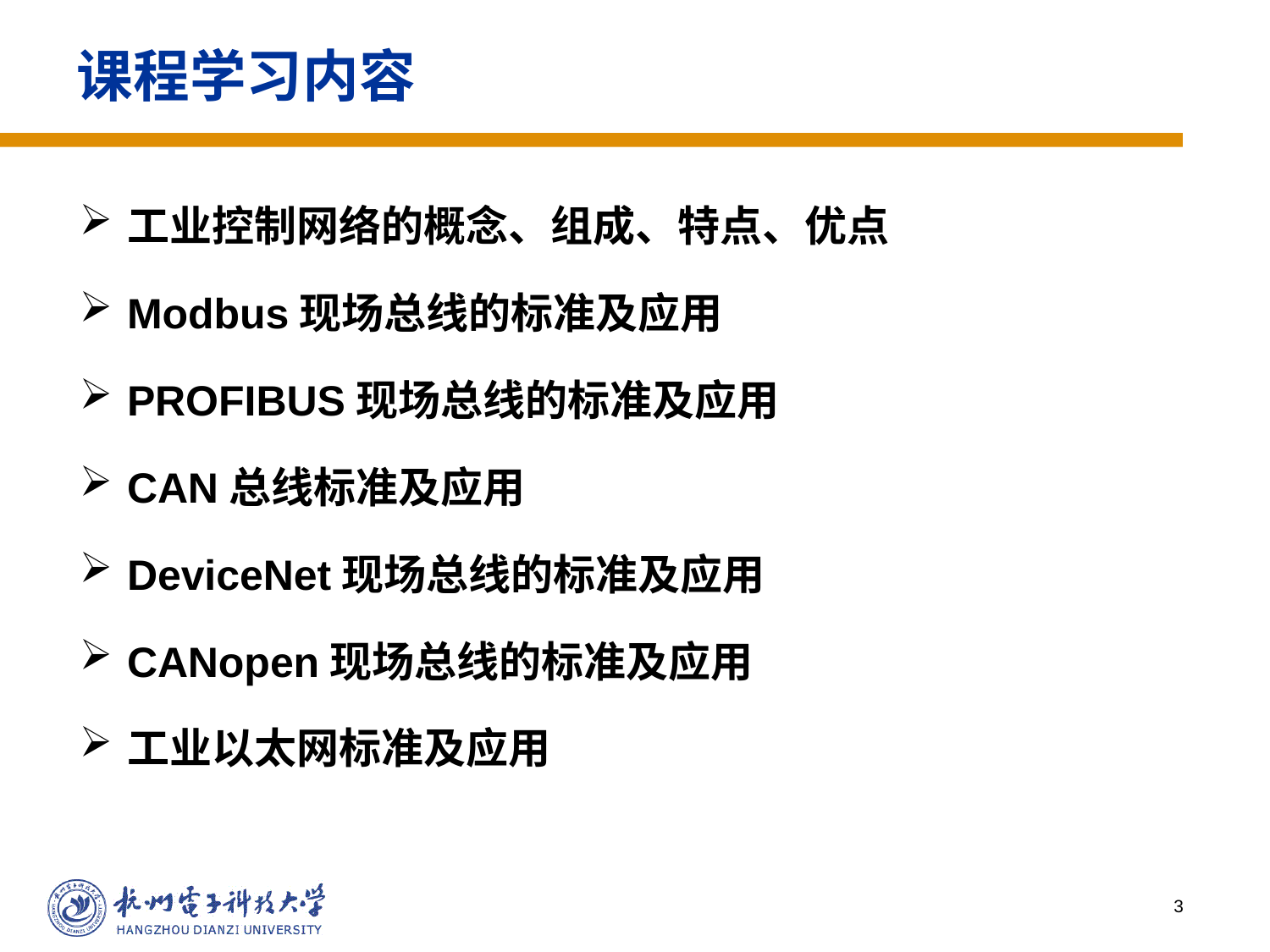

# 课程学习内容
工业控制网络的概念、组成、特点、优点
Modbus现场总线的标准及应用
PROFIBUS现场总线的标准及应用
CAN总线标准及应用
DeviceNet现场总线的标准及应用
CANopen现场总线的标准及应用
工业以太网标准及应用